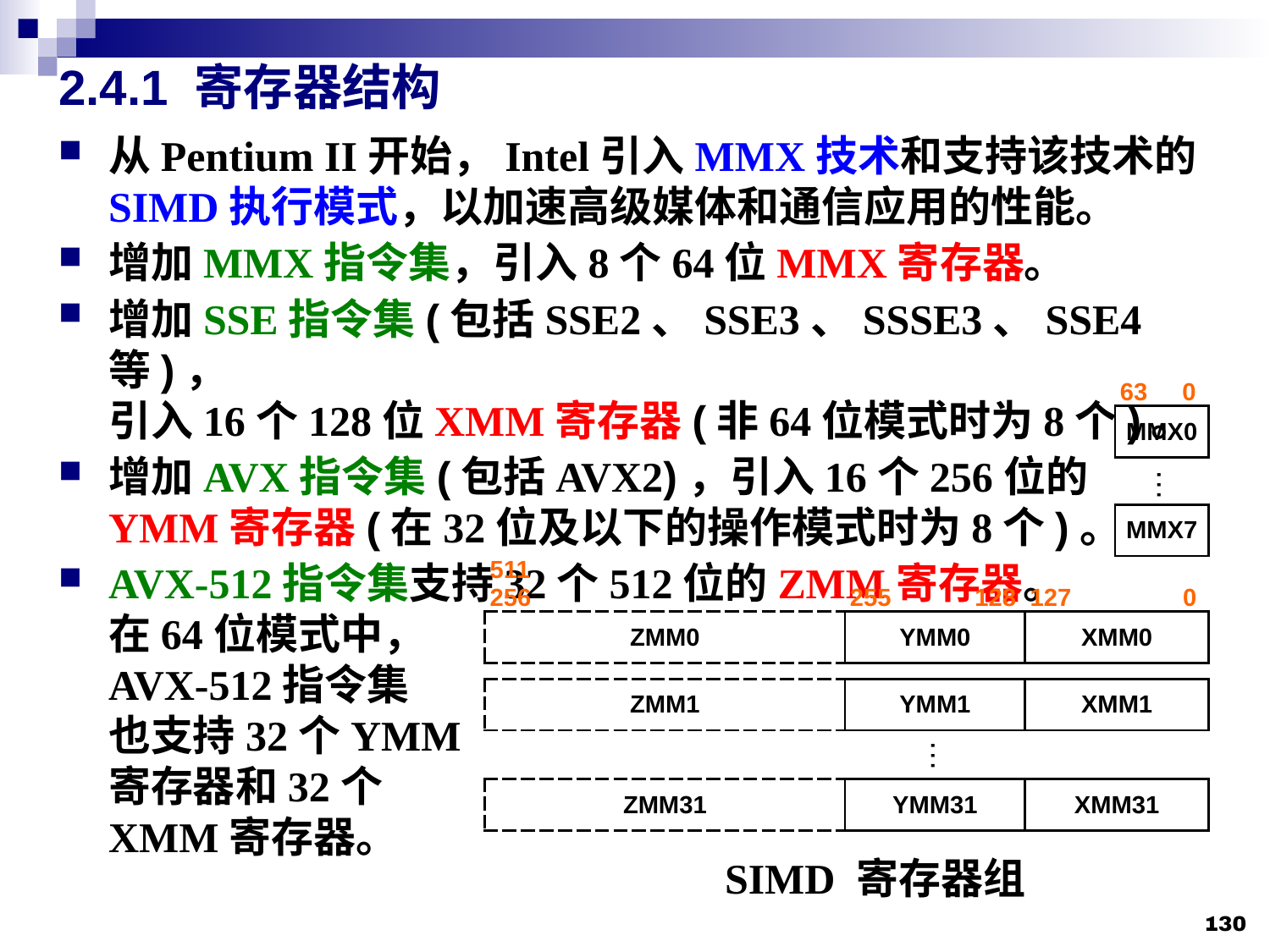

# 2.4.1 寄存器结构
从Pentium II开始，Intel引入MMX技术和支持该技术的SIMD执行模式，以加速高级媒体和通信应用的性能。
增加MMX指令集，引入8个64位MMX寄存器。
增加SSE指令集(包括SSE2、SSE3、SSSE3、SSE4等)，
引入16个128位XMM寄存器(非64位模式时为8个)。
增加AVX指令集(包括AVX2)，引入16个256位的
YMM寄存器(在32位及以下的操作模式时为8个)。
AVX-512指令集支持32个512位的ZMM寄存器。
在64位模式中，
AVX-512指令集
也支持32个YMM
寄存器和32个
XMM寄存器。
|  |  |  | 63 0 |
| --- | --- | --- | --- |
|  |  |  | MMX0 |
|  |  |  |  |
|  |  |  | MMX7 |
| 511 256 | 255 128 | 127 0 |  |
| ZMM0 | YMM0 | XMM0 |  |
|  |  |  |  |
| ZMM1 | YMM1 | XMM1 |  |
|  |  |  |  |
| ZMM31 | YMM31 | XMM31 |  |
…
…
SIMD 寄存器组
130